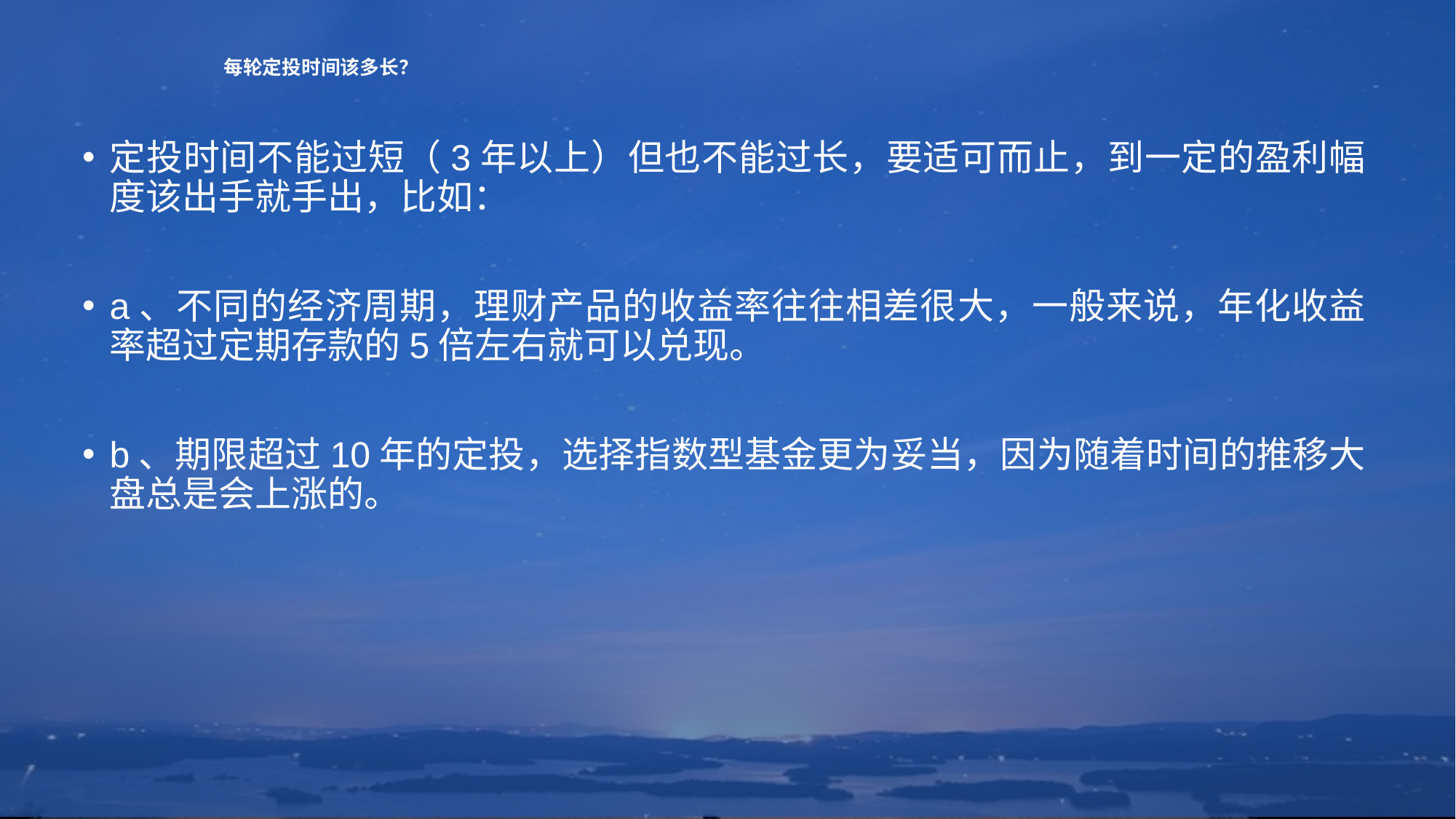

# 每轮定投时间该多长？
定投时间不能过短（3年以上）但也不能过长，要适可而止，到一定的盈利幅度该出手就手出，比如：

a、不同的经济周期，理财产品的收益率往往相差很大，一般来说，年化收益率超过定期存款的5倍左右就可以兑现。

b、期限超过10年的定投，选择指数型基金更为妥当，因为随着时间的推移大盘总是会上涨的。